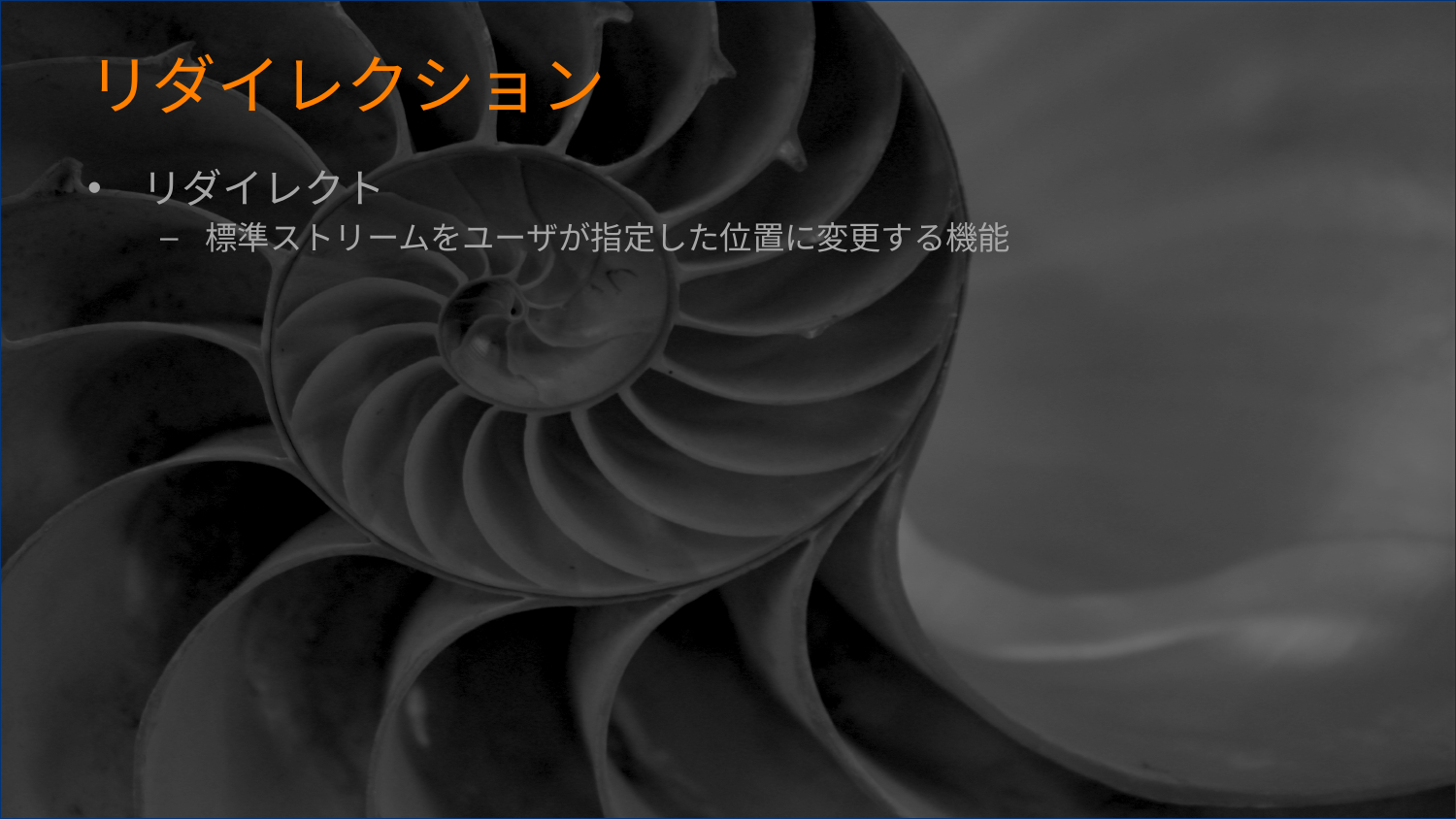

# リダイレクション
リダイレクト
標準ストリームをユーザが指定した位置に変更する機能